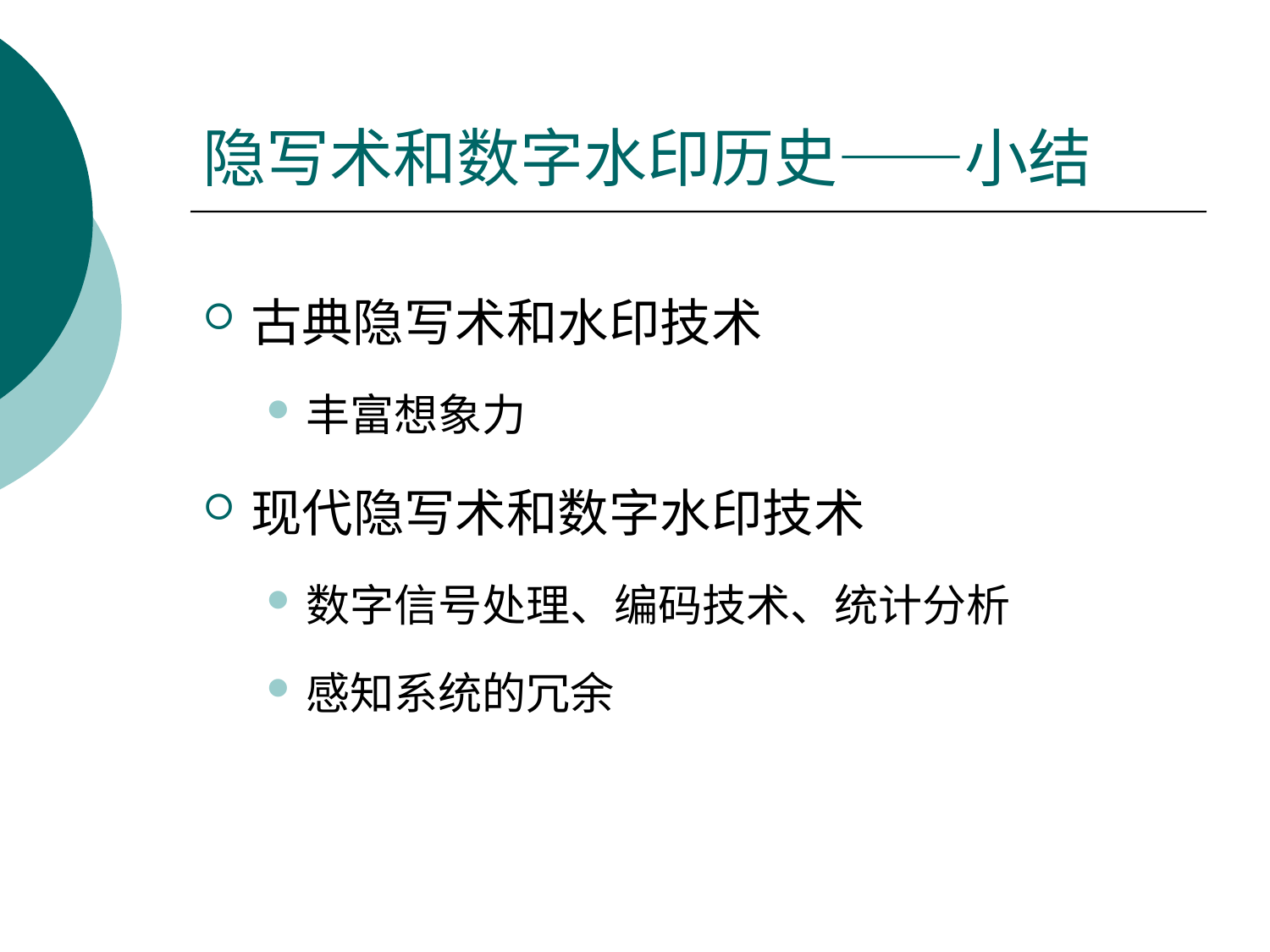

# 隐写术和数字水印历史——小结
古典隐写术和水印技术
丰富想象力
现代隐写术和数字水印技术
数字信号处理、编码技术、统计分析
感知系统的冗余